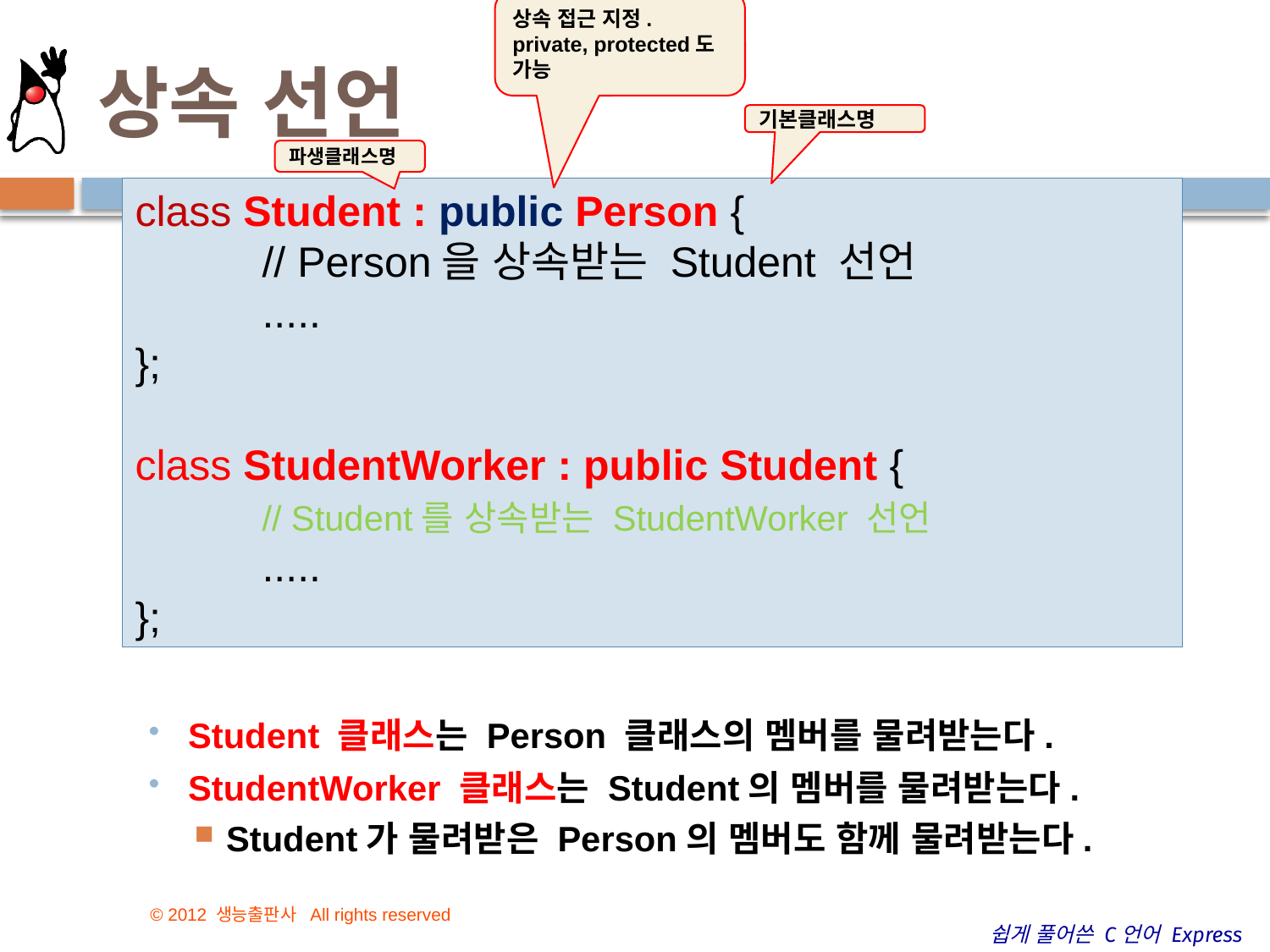

상속 접근 지정.
private, protected도 가능
# 상속 선언
기본클래스명
파생클래스명
8
class Student : public Person {
	// Person을 상속받는 Student 선언
	.....
};

class StudentWorker : public Student {
	// Student를 상속받는 StudentWorker 선언
	.....
};

Student 클래스는 Person 클래스의 멤버를 물려받는다.
StudentWorker 클래스는 Student의 멤버를 물려받는다.
Student가 물려받은 Person의 멤버도 함께 물려받는다.